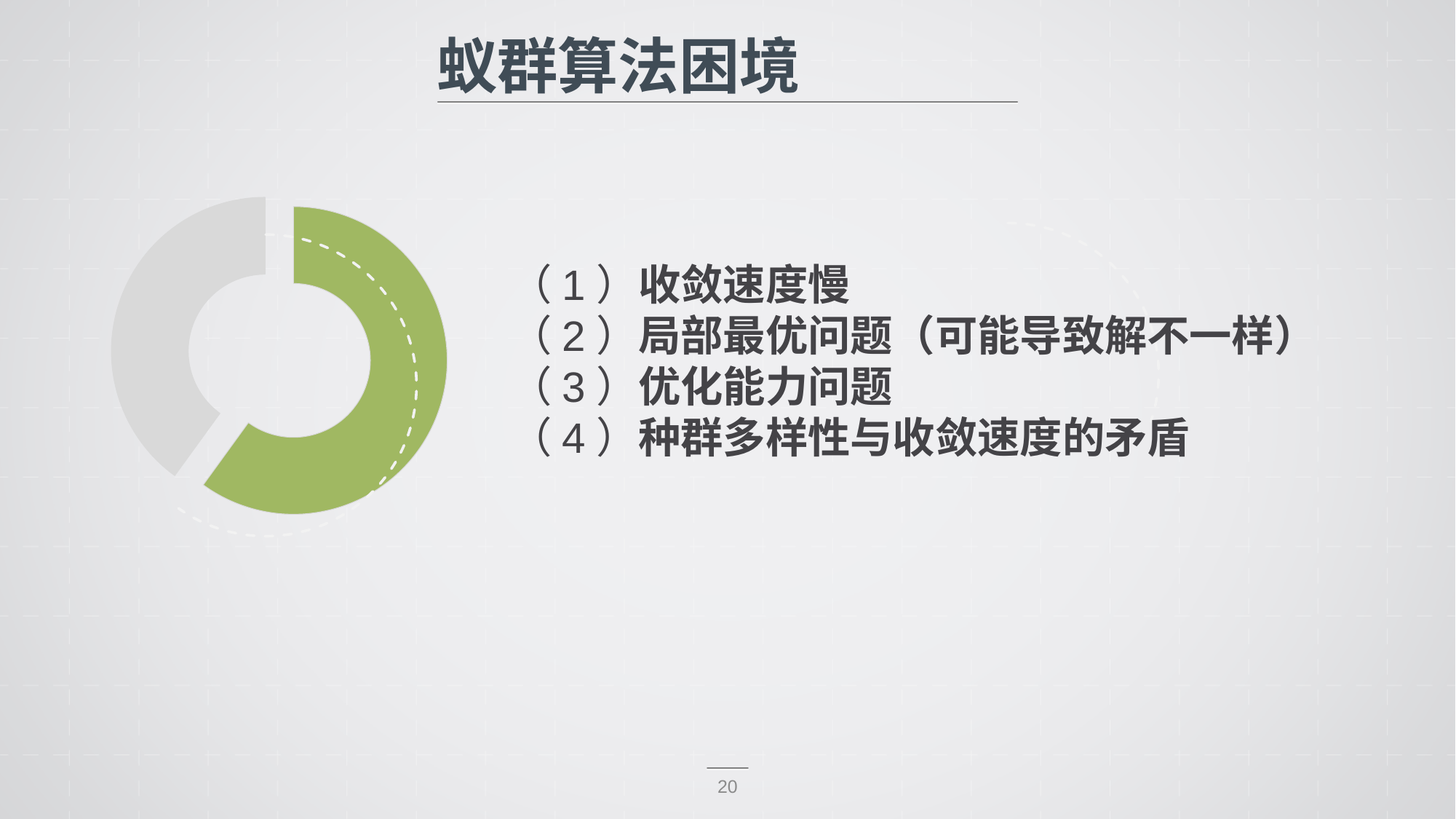

蚁群算法困境

### Chart

| Category | 판매 |
|---|---|
| value01 | 60.0 |
| value02 | 40.0 |

（1）收敛速度慢
（2）局部最优问题（可能导致解不一样）
（3）优化能力问题
（4）种群多样性与收敛速度的矛盾
20